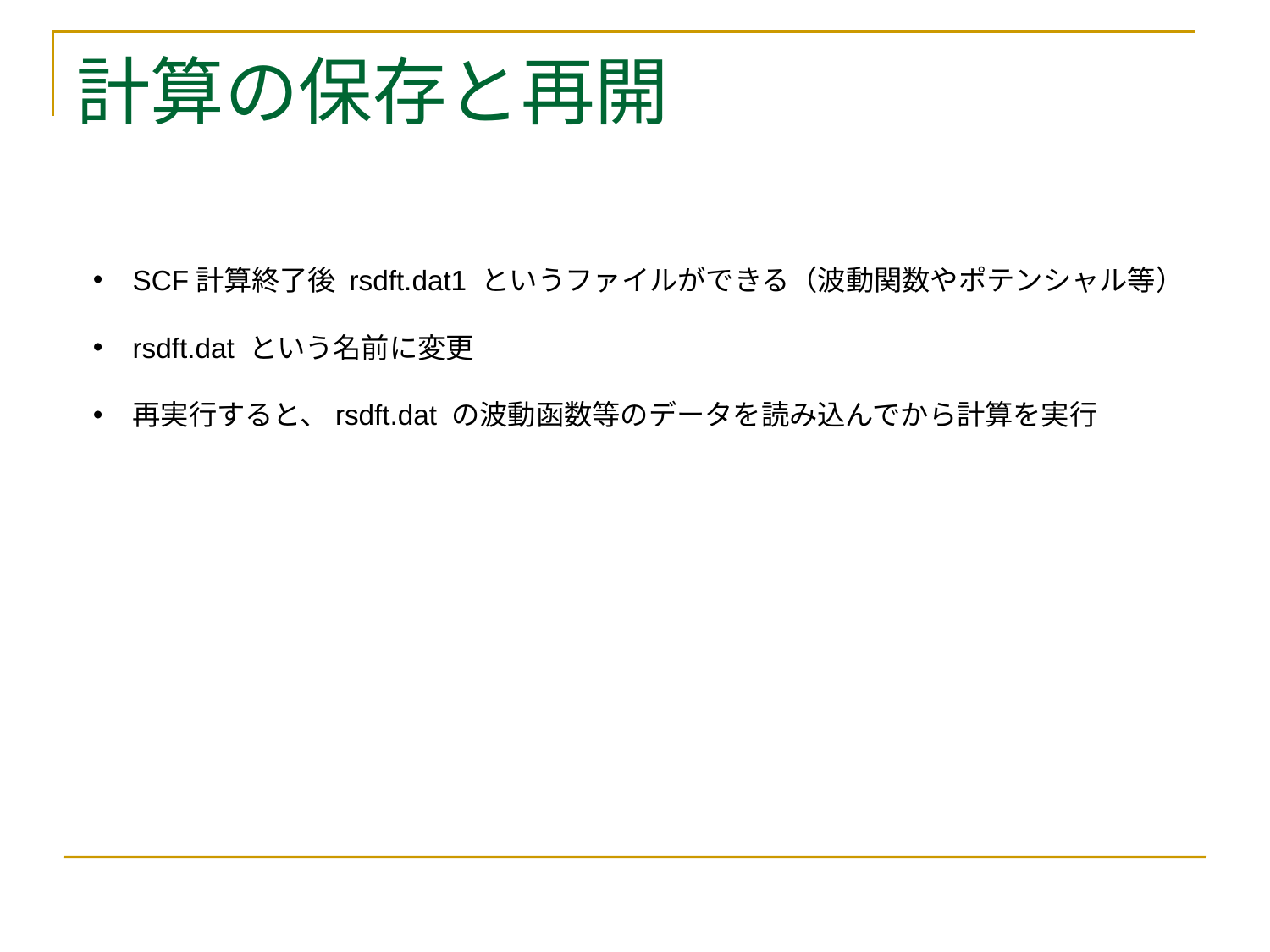

# 計算の保存と再開
SCF計算終了後 rsdft.dat1 というファイルができる（波動関数やポテンシャル等）

rsdft.dat という名前に変更

再実行すると、rsdft.dat の波動函数等のデータを読み込んでから計算を実行